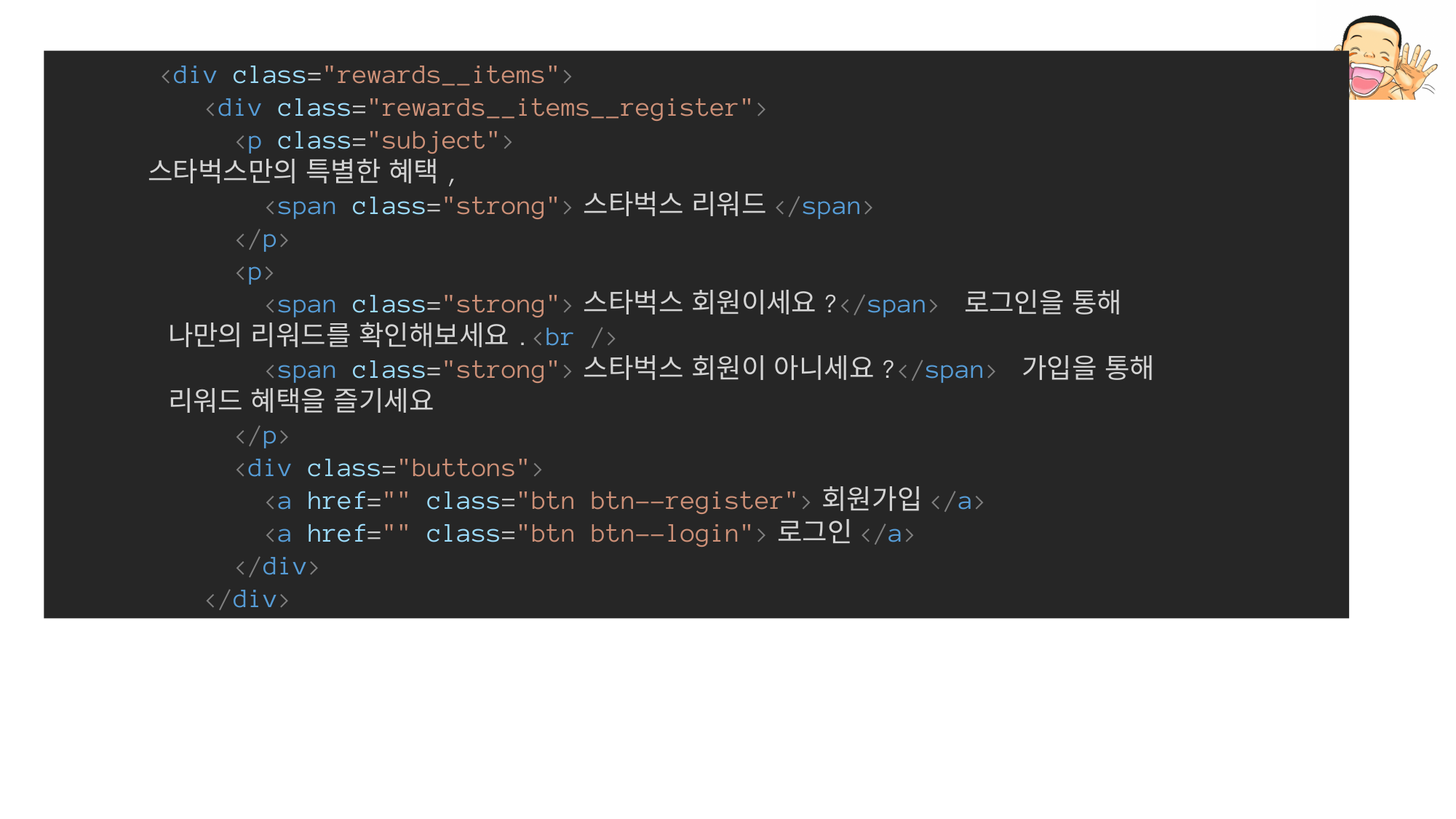

<div class="rewards__items">
          <div class="rewards__items__register">
            <p class="subject">
              스타벅스만의 특별한 혜택,
              <span class="strong">스타벅스 리워드</span>
            </p>
            <p>
              <span class="strong">스타벅스 회원이세요?</span> 로그인을 통해
              나만의 리워드를 확인해보세요.<br />
              <span class="strong">스타벅스 회원이 아니세요?</span> 가입을 통해
              리워드 혜택을 즐기세요
            </p>
            <div class="buttons">
              <a href="" class="btn btn--register">회원가입</a>
              <a href="" class="btn btn--login">로그인</a>
            </div>
          </div>